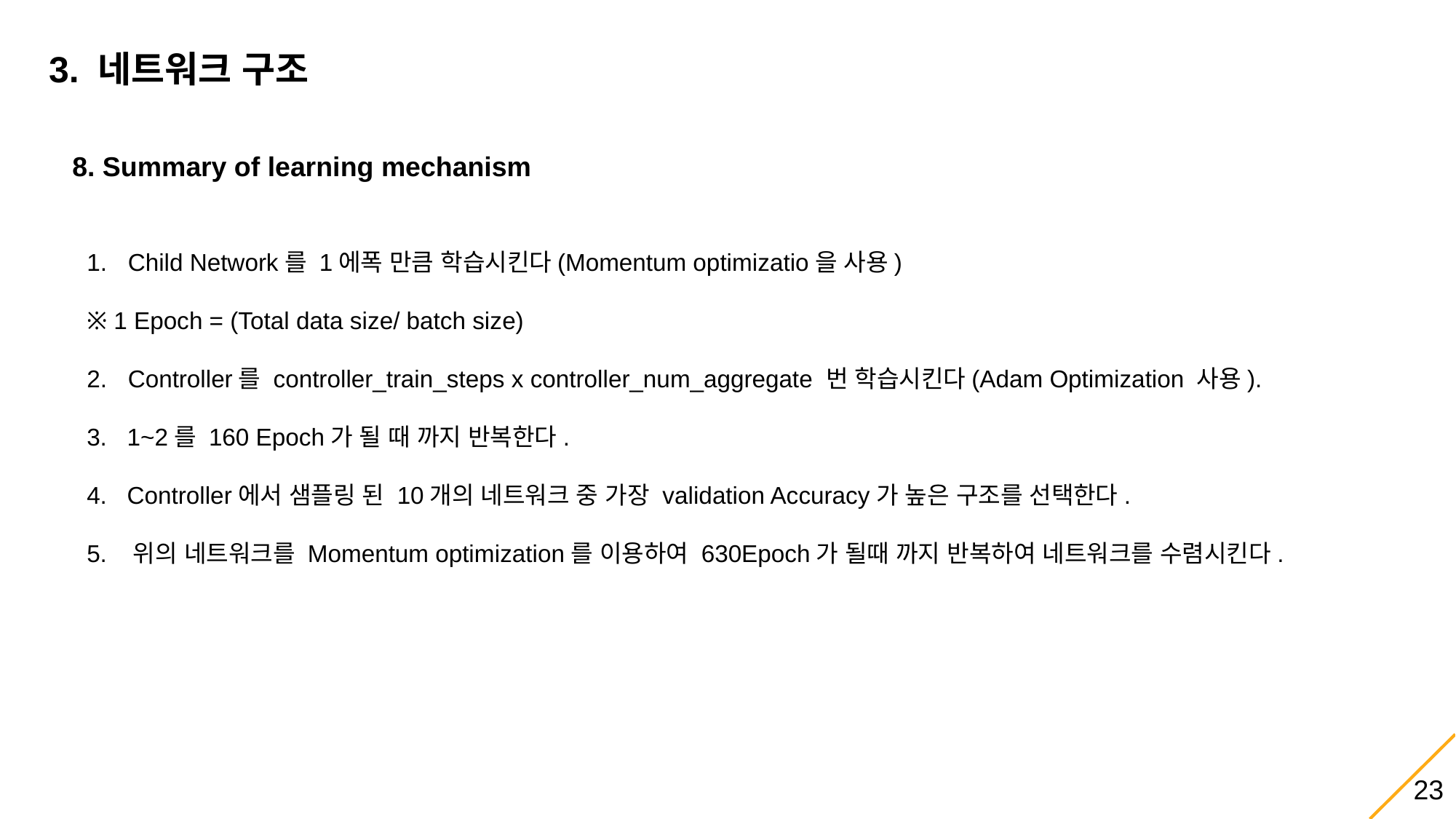

3. 네트워크 구조
8. Summary of learning mechanism
Child Network를 1에폭 만큼 학습시킨다(Momentum optimizatio을 사용)
※ 1 Epoch = (Total data size/ batch size)
Controller를 controller_train_steps x controller_num_aggregate 번 학습시킨다(Adam Optimization 사용).
3.   1~2를 160 Epoch가 될 때 까지 반복한다.
4.   Controller에서 샘플링 된 10개의 네트워크 중 가장 validation Accuracy가 높은 구조를 선택한다.
5.   위의 네트워크를 Momentum optimization를 이용하여 630Epoch가 될때 까지 반복하여 네트워크를 수렴시킨다.
23